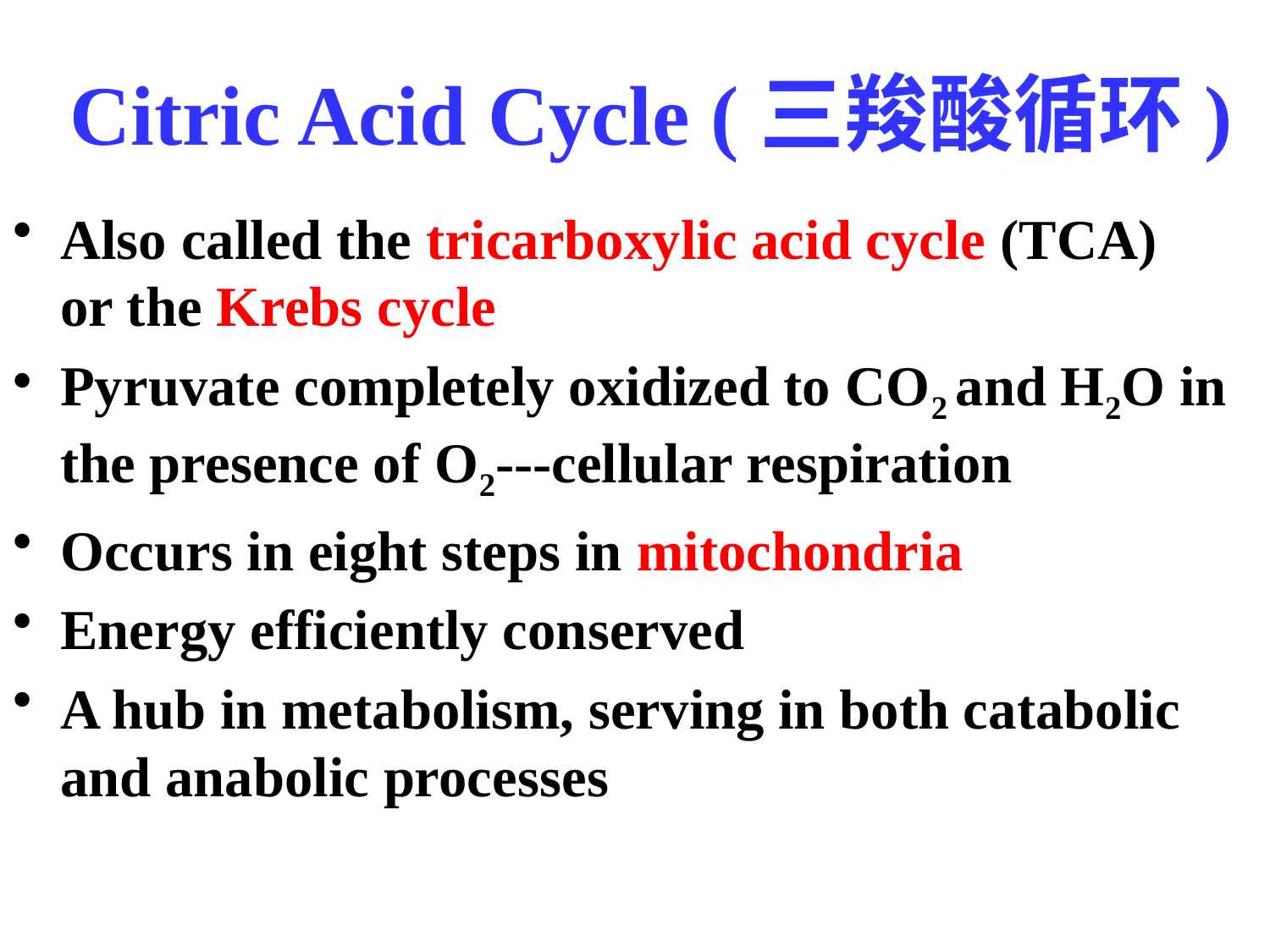

# Citric Acid Cycle (三羧酸循环)
Also called the tricarboxylic acid cycle (TCA)    or the Krebs cycle
Pyruvate completely oxidized to CO2 and H2O in the presence of O2---cellular respiration
Occurs in eight steps in mitochondria
Energy efficiently conserved
A hub in metabolism, serving in both catabolic and anabolic processes